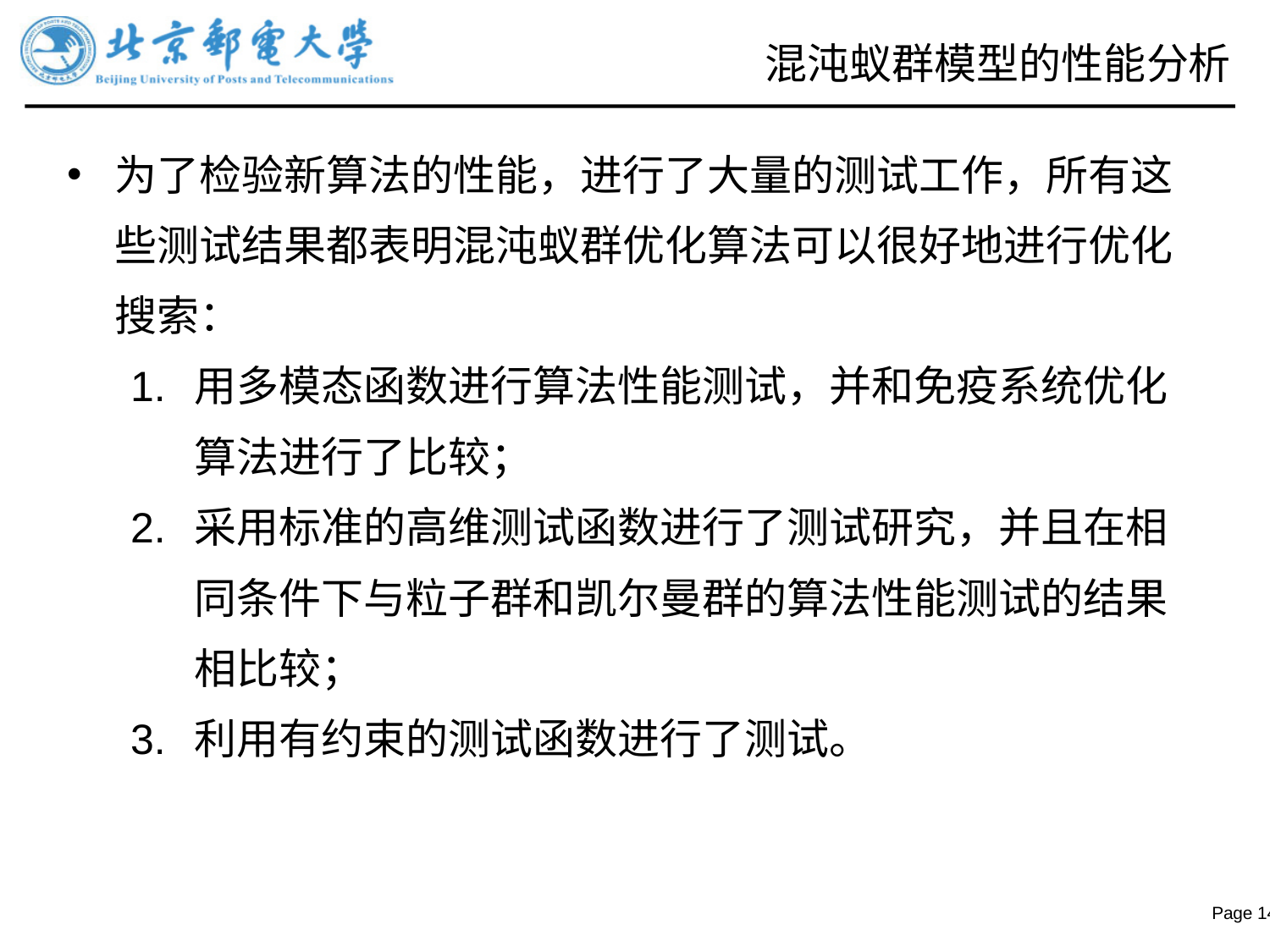

# 混沌蚁群模型的性能分析
为了检验新算法的性能，进行了大量的测试工作，所有这些测试结果都表明混沌蚁群优化算法可以很好地进行优化搜索：
用多模态函数进行算法性能测试，并和免疫系统优化算法进行了比较；
采用标准的高维测试函数进行了测试研究，并且在相同条件下与粒子群和凯尔曼群的算法性能测试的结果相比较；
利用有约束的测试函数进行了测试。